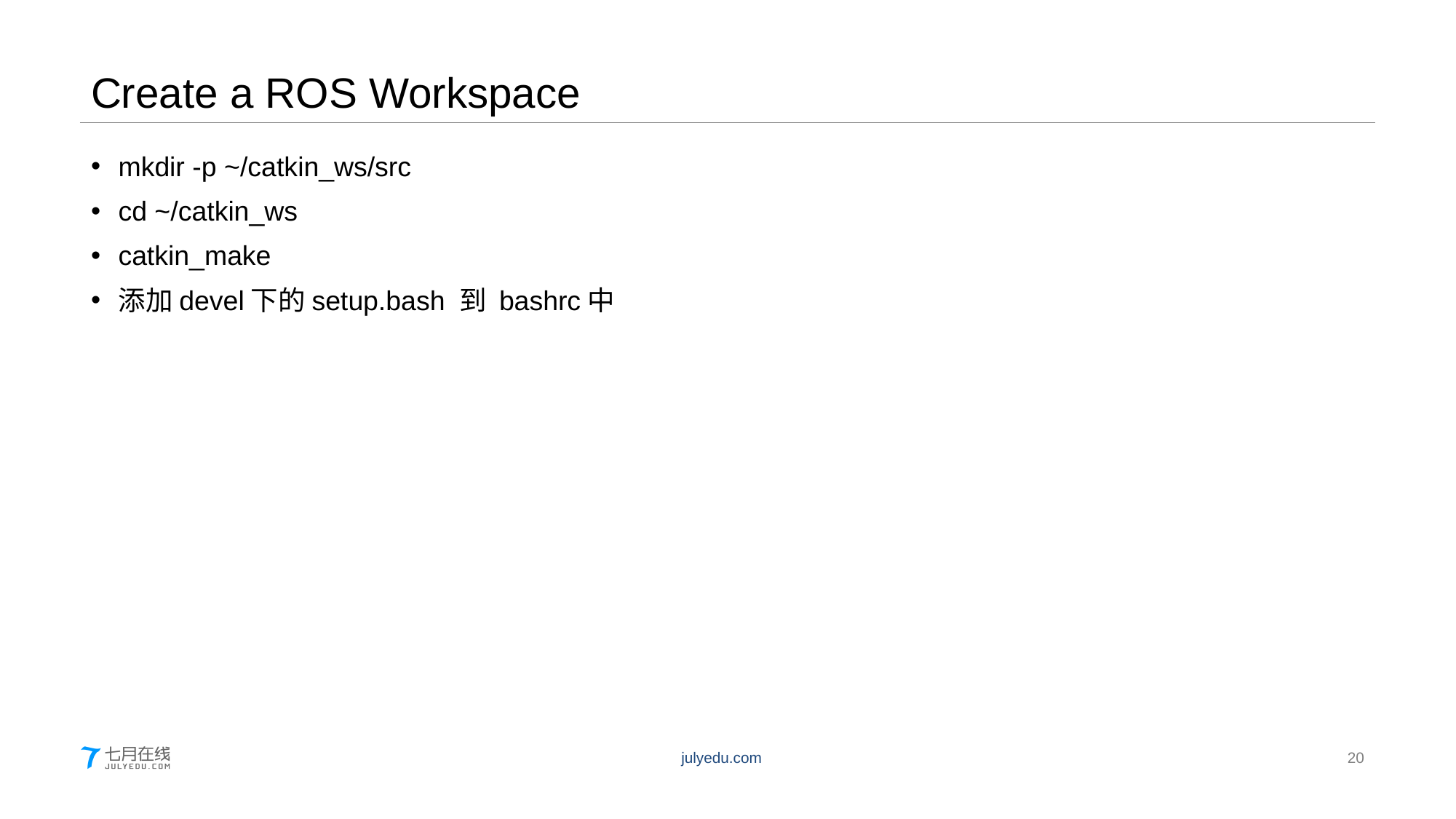

# Create a ROS Workspace
mkdir -p ~/catkin_ws/src
cd ~/catkin_ws
catkin_make
添加devel下的setup.bash 到 bashrc中
20